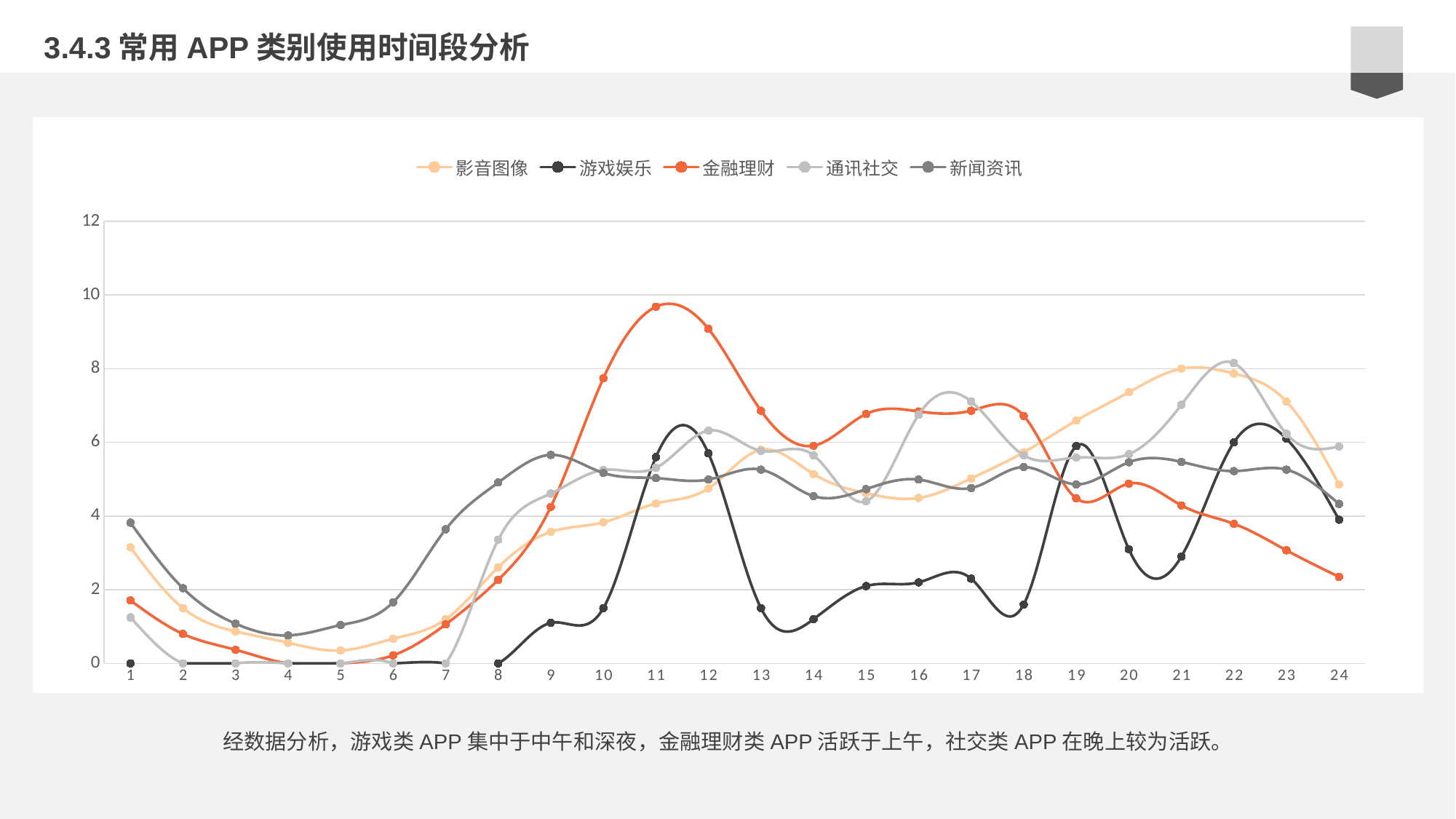

3.4.3常用APP类别使用时间段分析
86

### Chart

| Category | 影音图像 | 游戏娱乐 | 金融理财 | 通讯社交 | 新闻资讯 |
|---|---|---|---|---|---|
| 1 | 3.15 | 0.0 | 1.71 | 1.25 | 3.82 |
| 2 | 1.5 | 0.0 | 0.8 | 0.0 | 2.04 |
| 3 | 0.87 | 0.0 | 0.37 | 0.0 | 1.08 |
| 4 | 0.56 | 0.0 | 0.0 | 0.0 | 0.76 |
| 5 | 0.35 | 0.0 | 0.0 | 0.0 | 1.04 |
| 6 | 0.67 | 0.0 | 0.22 | 0.0 | 1.66 |
| 7 | 1.2 | 0.0 | 1.06 | 0.0 | 3.64 |
| 8 | 2.61 | 0.0 | 2.27 | 3.36 | 4.91 |
| 9 | 3.57 | 1.1 | 4.25 | 4.61 | 5.66 |
| 10 | 3.83 | 1.5 | 7.74 | 5.25 | 5.17 |
| 11 | 4.34 | 5.6 | 9.68 | 5.31 | 5.03 |
| 12 | 4.75 | 5.7 | 9.08 | 6.32 | 4.99 |
| 13 | 5.8 | 1.5 | 6.86 | 5.77 | 5.26 |
| 14 | 5.14 | 1.2 | 5.91 | 5.65 | 4.54 |
| 15 | 4.62 | 2.1 | 6.77 | 4.4 | 4.73 |
| 16 | 4.49 | 2.2 | 6.84 | 6.75 | 4.99 |
| 17 | 5.02 | 2.3 | 6.86 | 7.11 | 4.76 |
| 18 | 5.73 | 1.6 | 6.72 | 5.65 | 5.33 |
| 19 | 6.59 | 5.9 | 4.48 | 5.59 | 4.86 |
| 20 | 7.36 | 3.1 | 4.88 | 5.68 | 5.46 |
| 21 | 8.0 | 2.9 | 4.29 | 7.02 | 5.47 |
| 22 | 7.87 | 6.0 | 3.79 | 8.15 | 5.22 |
| 23 | 7.11 | 6.1 | 3.07 | 6.23 | 5.26 |
| 24 | 4.86 | 3.9 | 2.35 | 5.89 | 4.33 |
e7d195523061f1c0b9c437df2358c0cda14f5041a22fabbfBE2BE37675DC7AB669ED1A17F222BC996230C869F9A73B775AB9A6F73BCC744AF1BB55A31F7D215610F6B48D481C98CFAE215B20EECA2E6E0A7FA5F51308CB52DBDDBC704BB1B1B15B9E8404F8B10E983444B66EA388C6170E35B82D1C09D0AA1358145966557C00F2090DB9C29BE49B
经数据分析，游戏类APP集中于中午和深夜，金融理财类APP活跃于上午，社交类APP在晚上较为活跃。